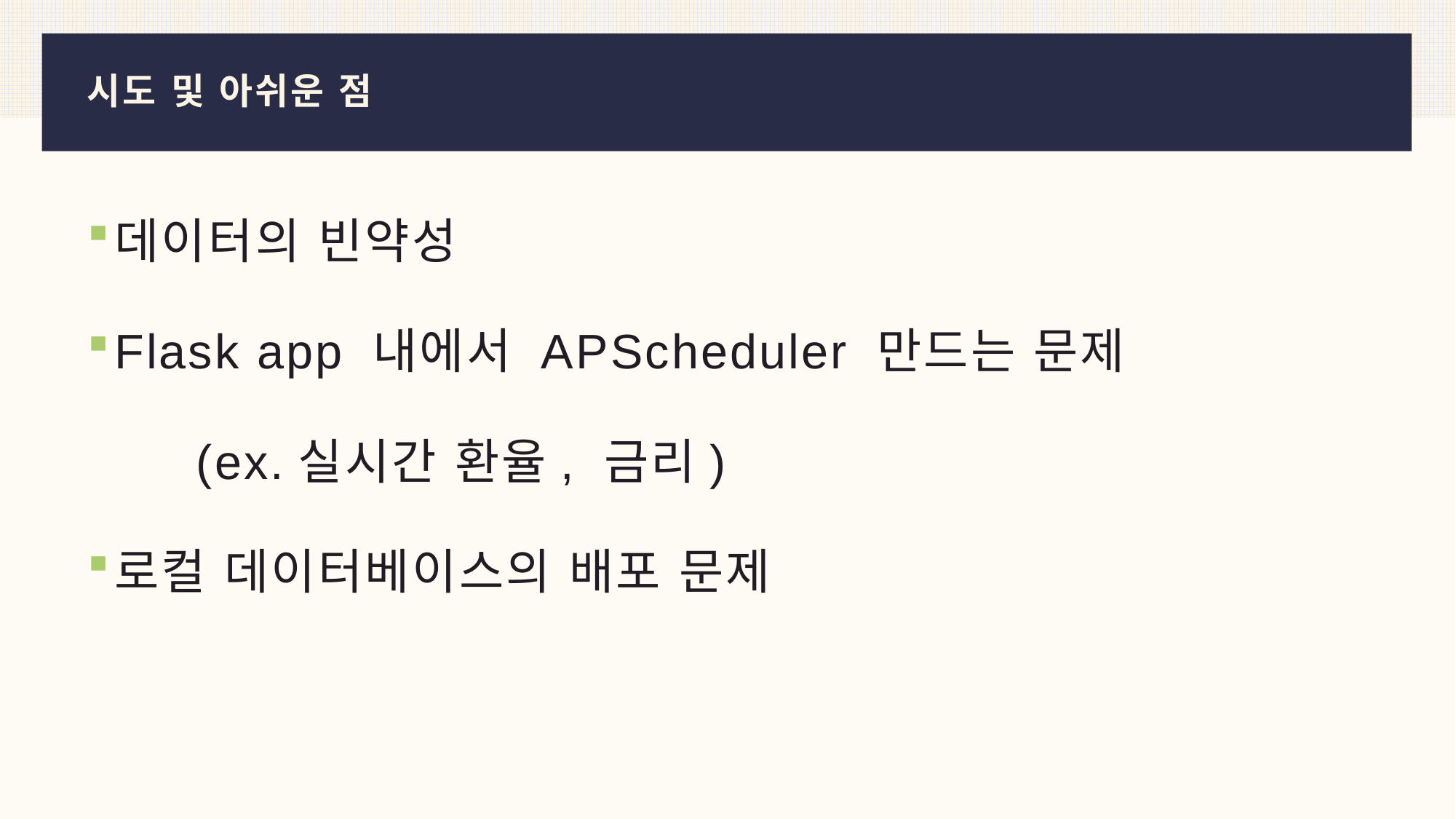

# 시도 및 아쉬운 점
데이터의 빈약성
Flask app 내에서 APScheduler 만드는 문제
	(ex.실시간 환율, 금리)
로컬 데이터베이스의 배포 문제